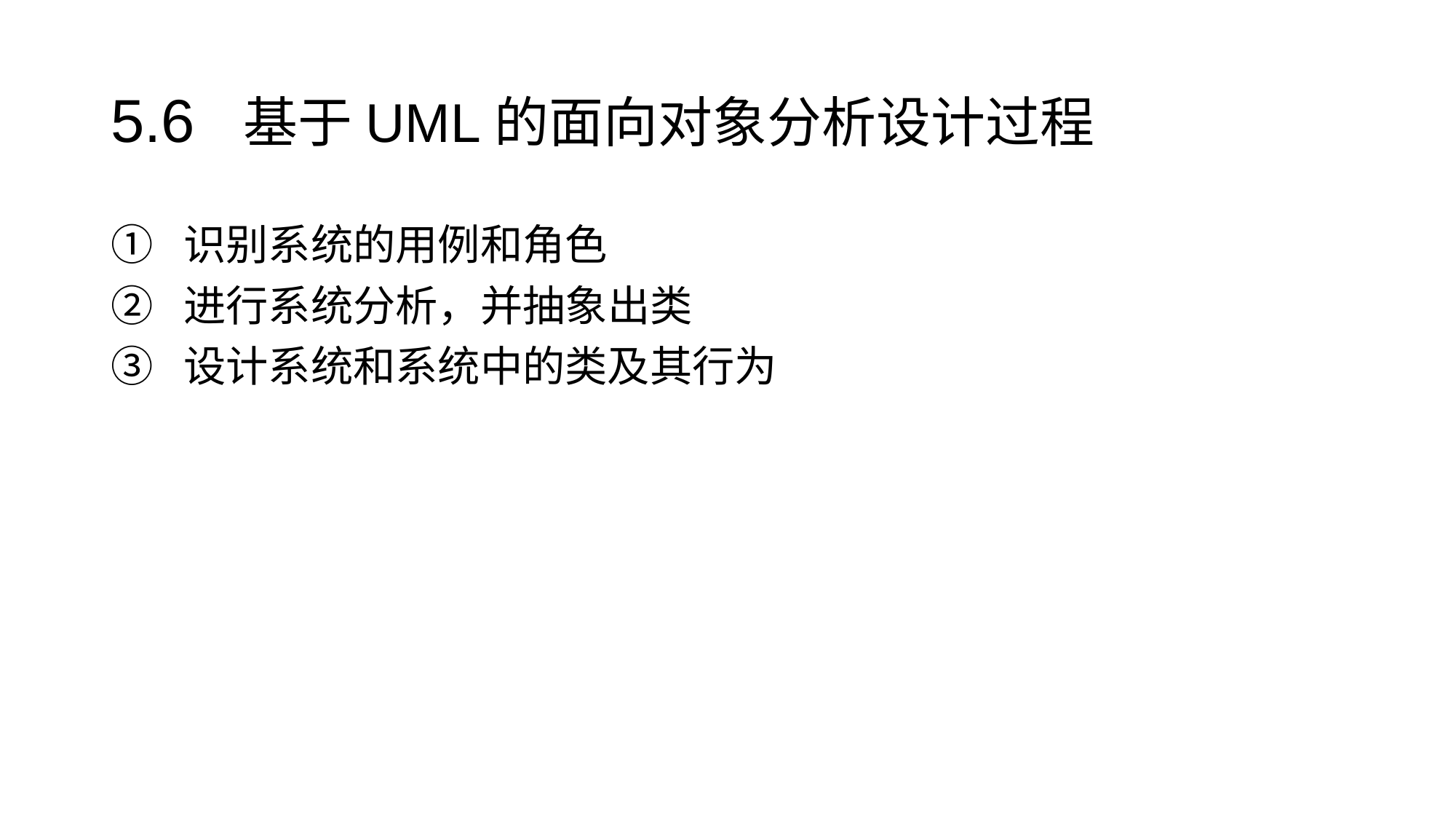

# 5.6  基于UML的面向对象分析设计过程
识别系统的用例和角色
进行系统分析，并抽象出类
设计系统和系统中的类及其行为